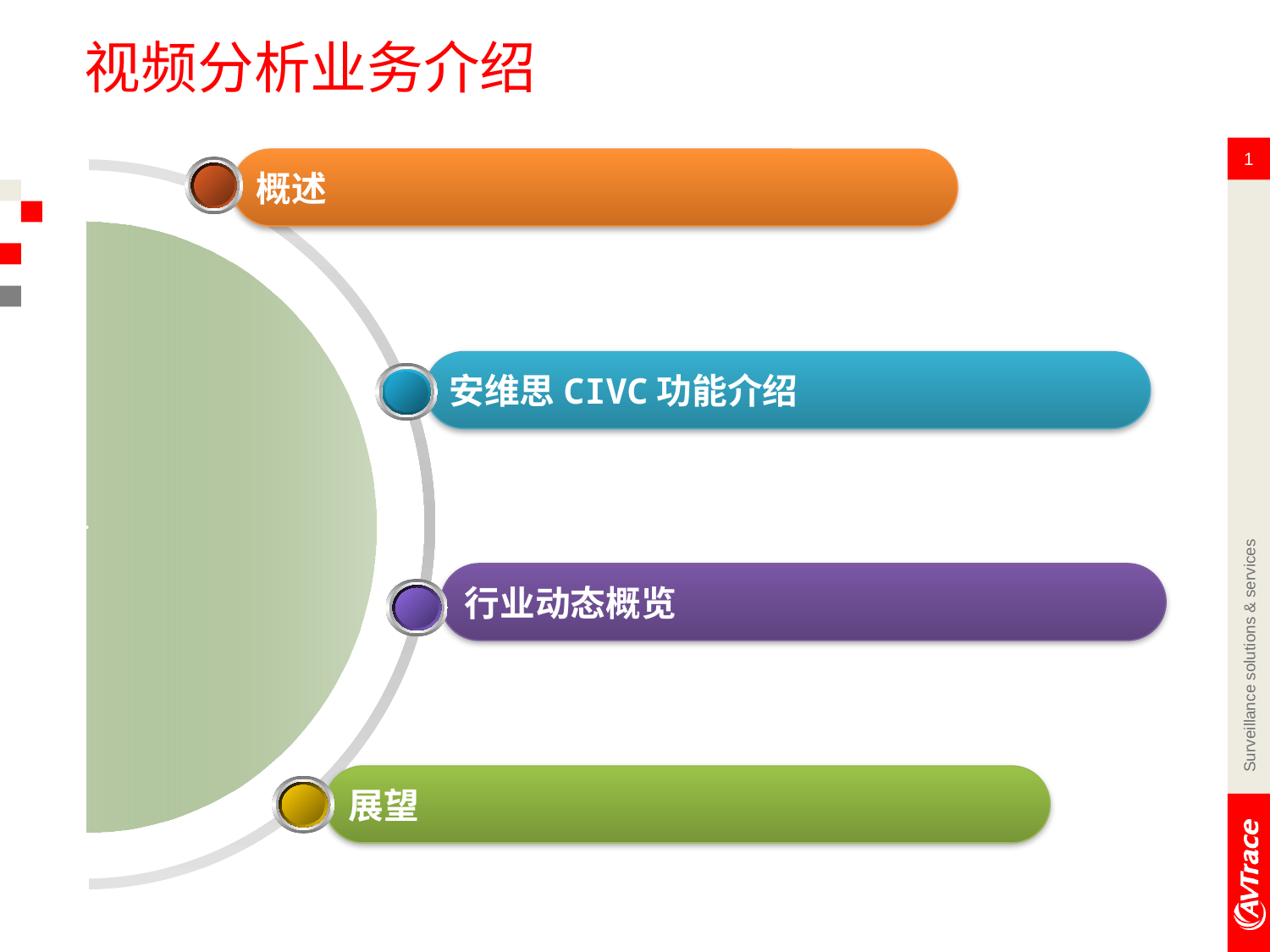

# 视频分析业务介绍
1
概述

安维思CIVC功能介绍

Surveillance solutions & services
行业动态概览

展望